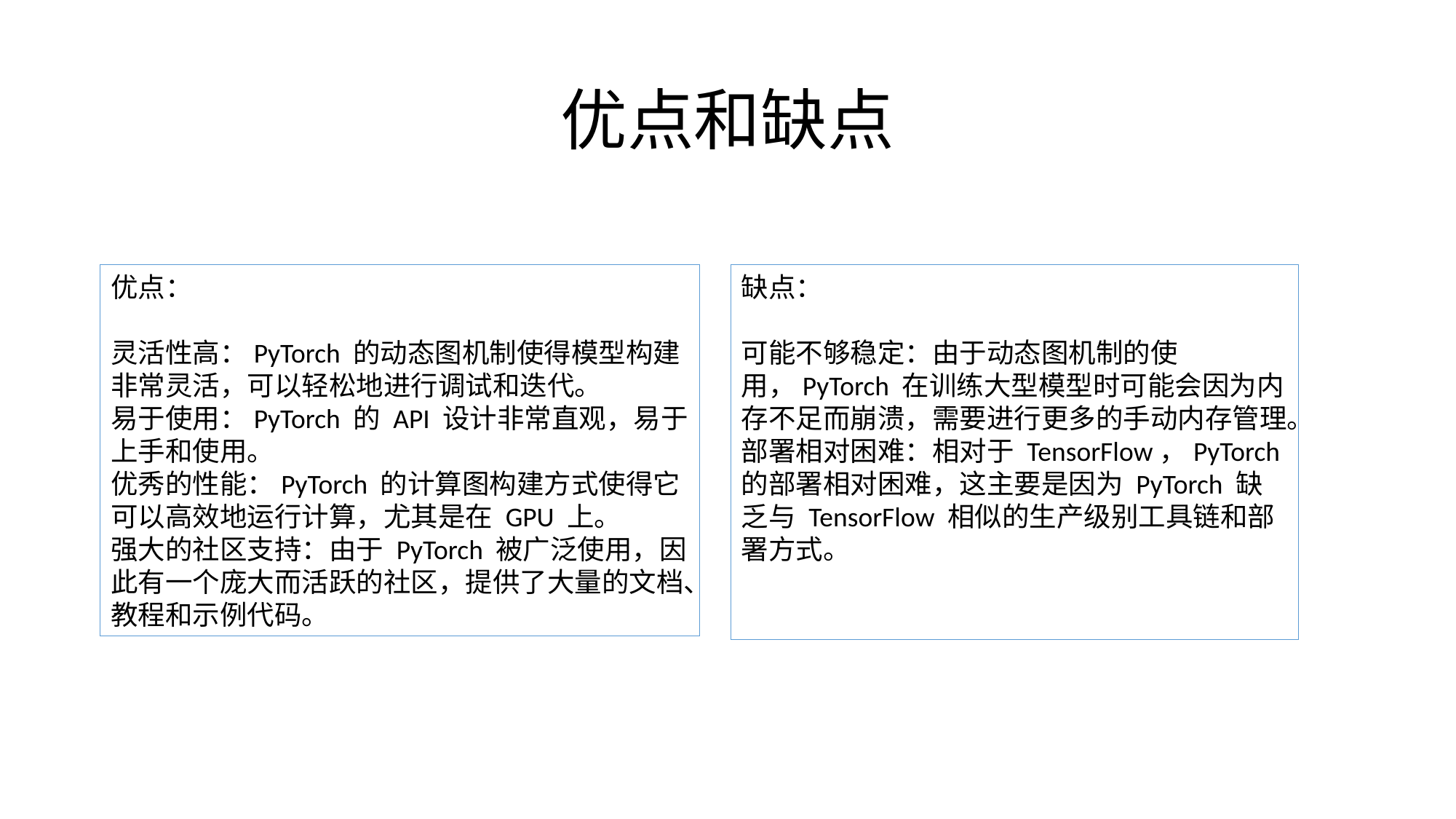

# 优点和缺点
优点：

灵活性高：PyTorch 的动态图机制使得模型构建非常灵活，可以轻松地进行调试和迭代。
易于使用：PyTorch 的 API 设计非常直观，易于上手和使用。
优秀的性能：PyTorch 的计算图构建方式使得它可以高效地运行计算，尤其是在 GPU 上。
强大的社区支持：由于 PyTorch 被广泛使用，因此有一个庞大而活跃的社区，提供了大量的文档、教程和示例代码。
缺点：

可能不够稳定：由于动态图机制的使用，PyTorch 在训练大型模型时可能会因为内存不足而崩溃，需要进行更多的手动内存管理。
部署相对困难：相对于 TensorFlow，PyTorch 的部署相对困难，这主要是因为 PyTorch 缺乏与 TensorFlow 相似的生产级别工具链和部署方式。